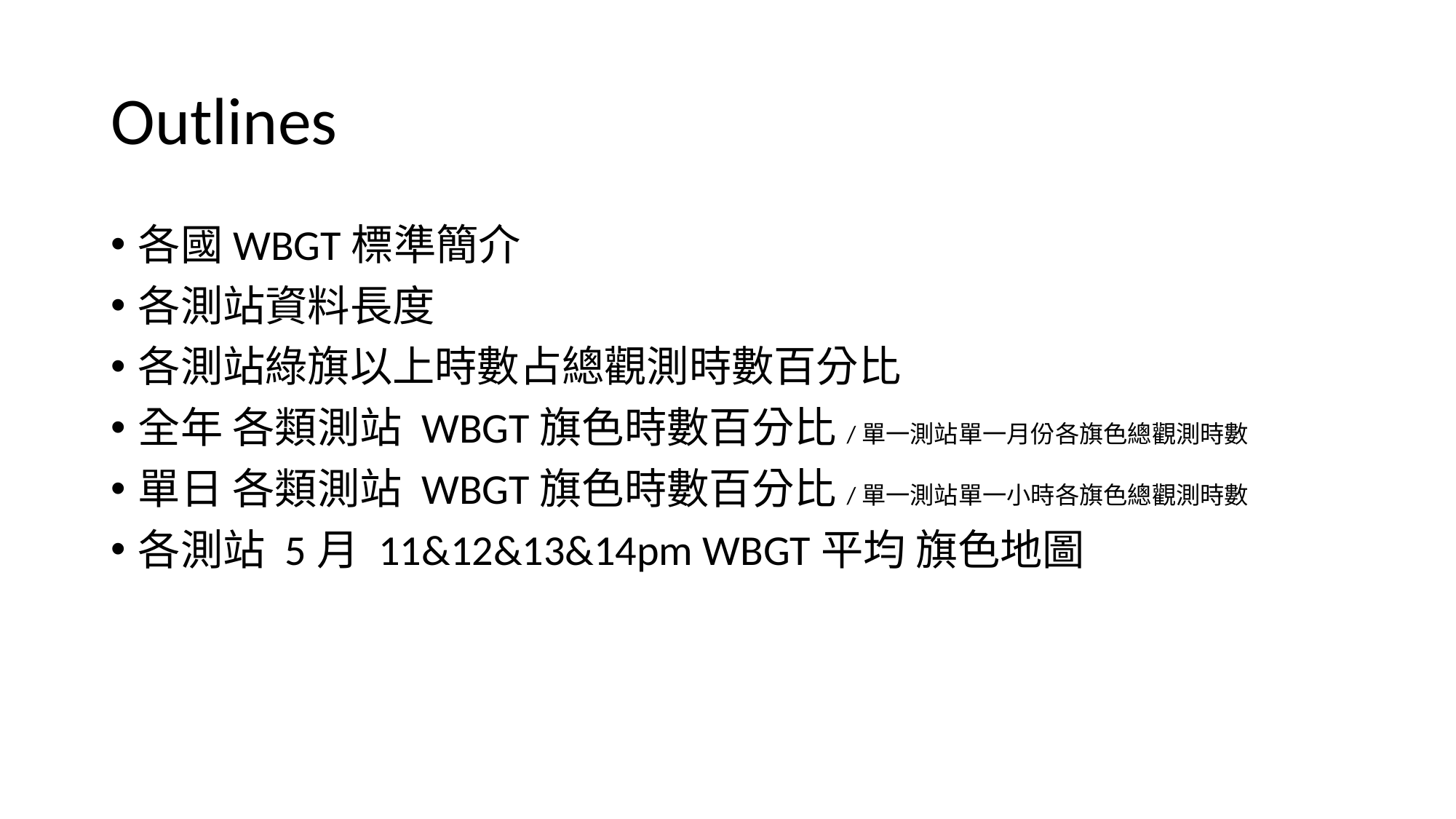

# Outlines
各國WBGT標準簡介
各測站資料長度
各測站綠旗以上時數占總觀測時數百分比
全年 各類測站 WBGT旗色時數百分比/單一測站單一月份各旗色總觀測時數
單日 各類測站 WBGT旗色時數百分比/單一測站單一小時各旗色總觀測時數
各測站 5月 11&12&13&14pm WBGT平均 旗色地圖